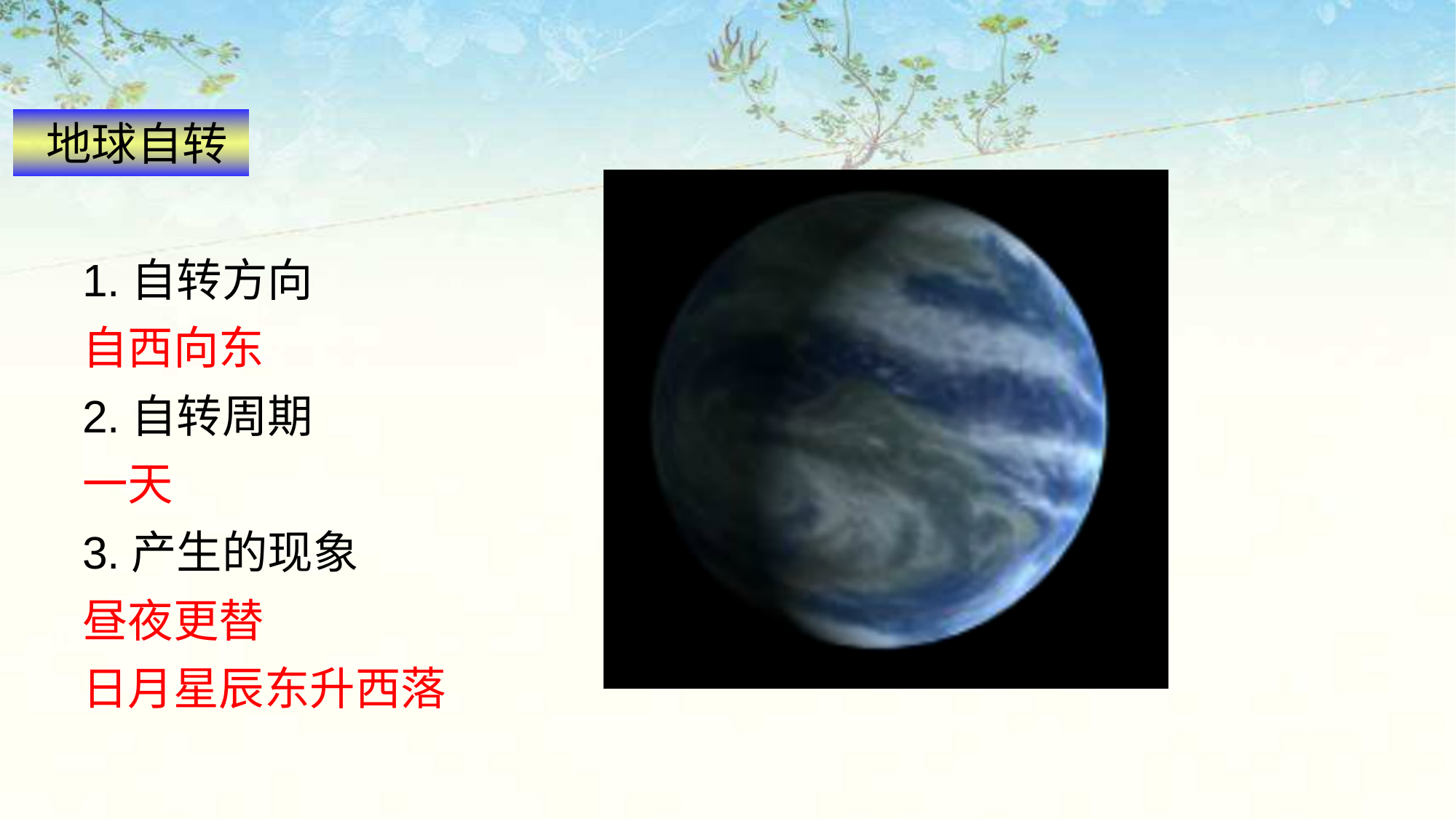

地球自转
1.自转方向
自西向东
2.自转周期
一天
3.产生的现象
昼夜更替
日月星辰东升西落